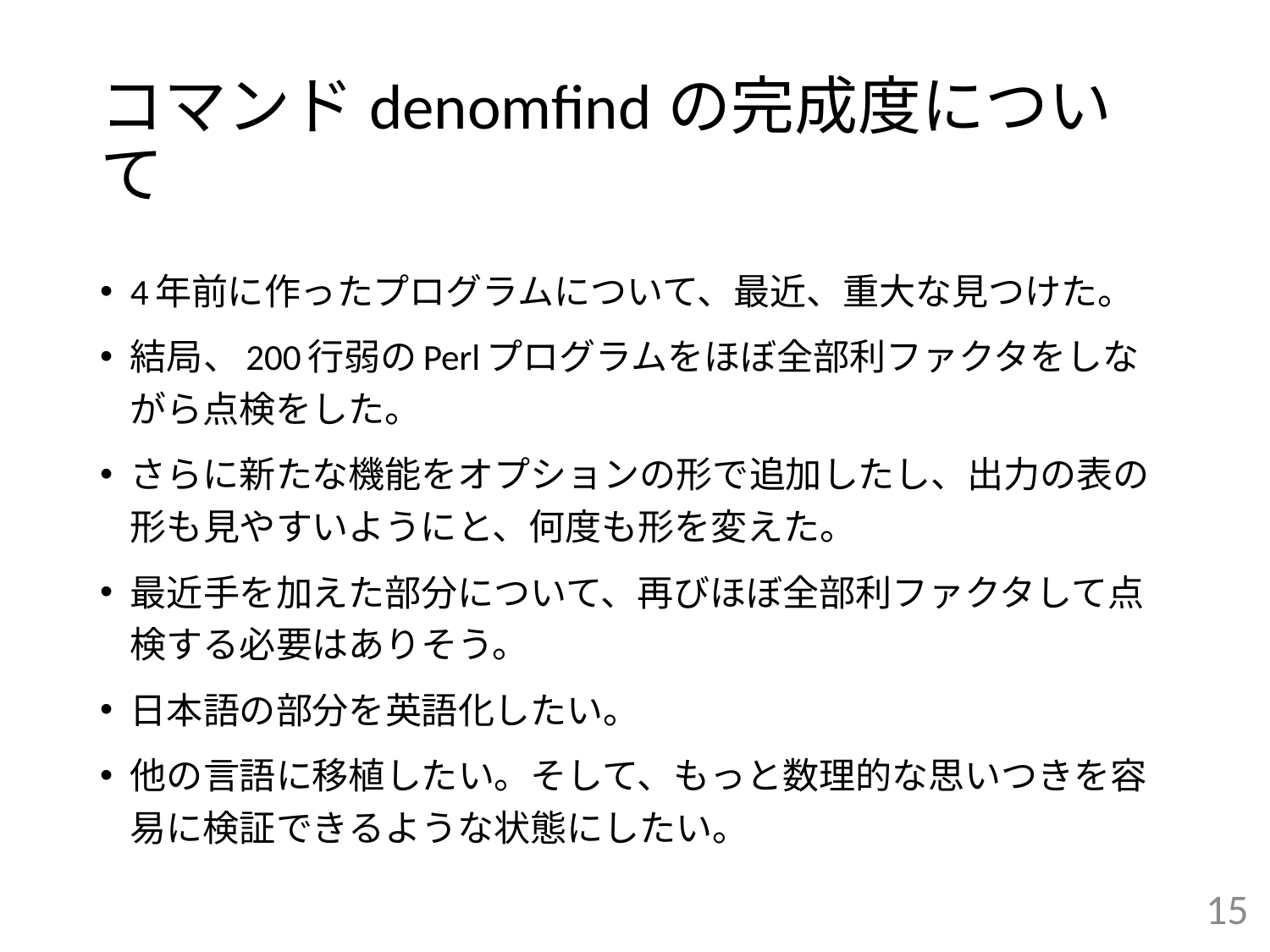

# コマンドdenomfindの完成度について
4年前に作ったプログラムについて、最近、重大な見つけた。
結局、200行弱のPerlプログラムをほぼ全部利ファクタをしながら点検をした。
さらに新たな機能をオプションの形で追加したし、出力の表の形も見やすいようにと、何度も形を変えた。
最近手を加えた部分について、再びほぼ全部利ファクタして点検する必要はありそう。
日本語の部分を英語化したい。
他の言語に移植したい。そして、もっと数理的な思いつきを容易に検証できるような状態にしたい。
15